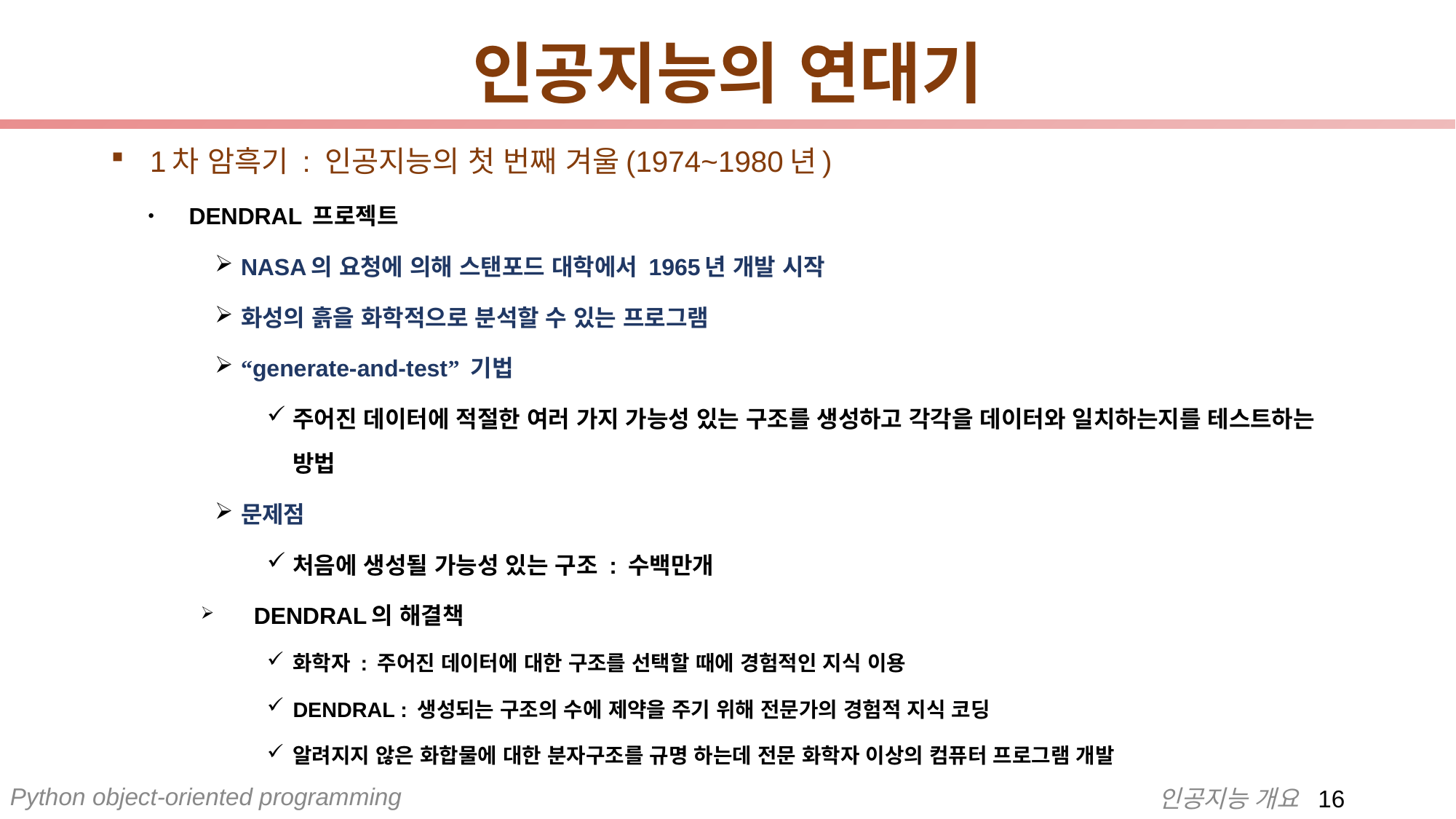

# 인공지능의 연대기
1차 암흑기 : 인공지능의 첫 번째 겨울(1974~1980년)
DENDRAL 프로젝트
NASA의 요청에 의해 스탠포드 대학에서 1965년 개발 시작
화성의 흙을 화학적으로 분석할 수 있는 프로그램
“generate-and-test” 기법
주어진 데이터에 적절한 여러 가지 가능성 있는 구조를 생성하고 각각을 데이터와 일치하는지를 테스트하는 방법
문제점
처음에 생성될 가능성 있는 구조 : 수백만개
DENDRAL의 해결책
화학자 : 주어진 데이터에 대한 구조를 선택할 때에 경험적인 지식 이용
DENDRAL : 생성되는 구조의 수에 제약을 주기 위해 전문가의 경험적 지식 코딩
알려지지 않은 화합물에 대한 분자구조를 규명 하는데 전문 화학자 이상의 컴퓨터 프로그램 개발